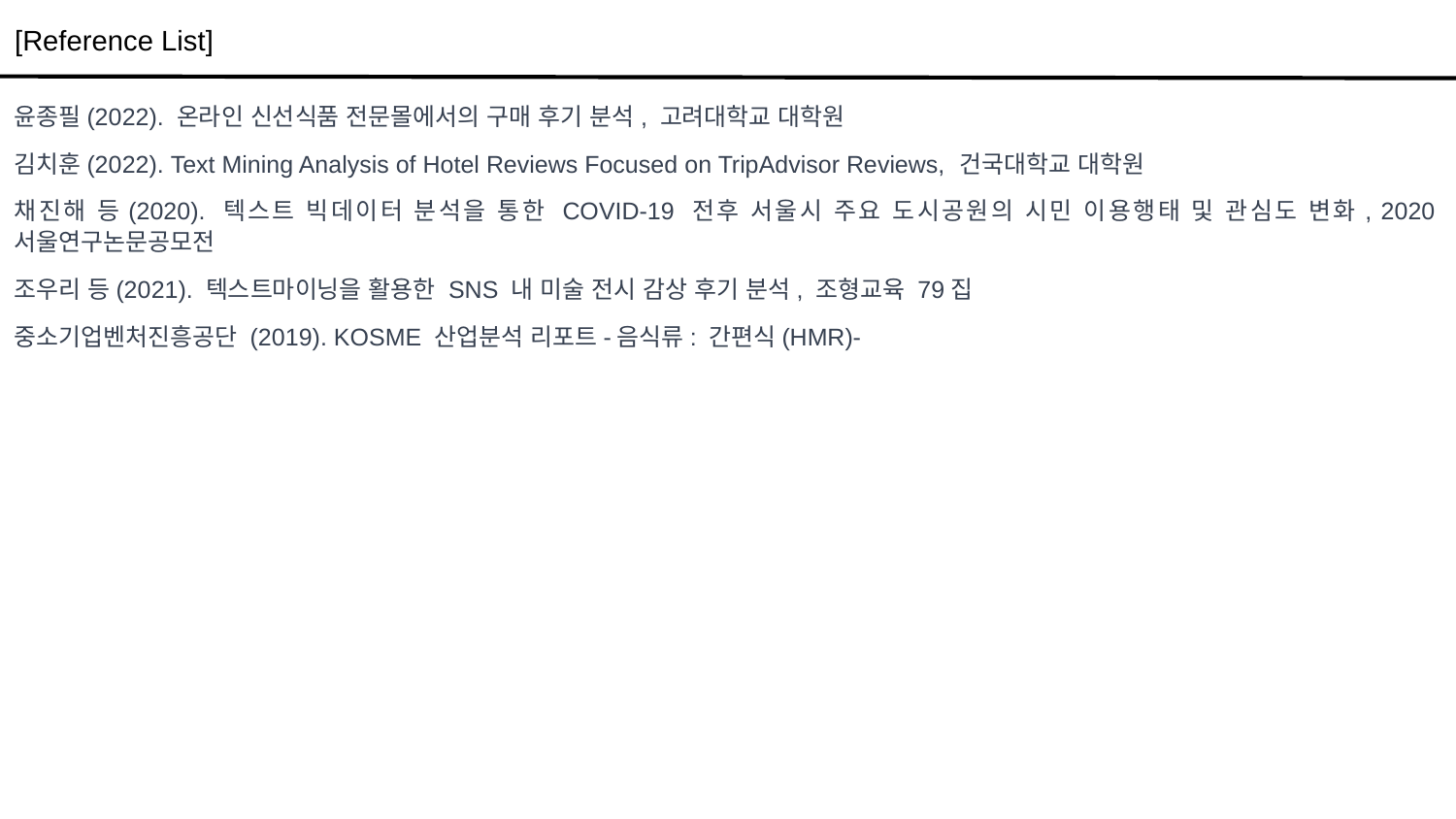

[Reference List]
윤종필(2022). 온라인 신선식품 전문몰에서의 구매 후기 분석, 고려대학교 대학원
김치훈(2022). Text Mining Analysis of Hotel Reviews Focused on TripAdvisor Reviews, 건국대학교 대학원
채진해 등(2020). 텍스트 빅데이터 분석을 통한 COVID-19 전후 서울시 주요 도시공원의 시민 이용행태 및 관심도 변화, 2020서울연구논문공모전
조우리 등(2021). 텍스트마이닝을 활용한 SNS 내 미술 전시 감상 후기 분석, 조형교육 79집
중소기업벤처진흥공단 (2019). KOSME 산업분석 리포트-음식류: 간편식(HMR)-